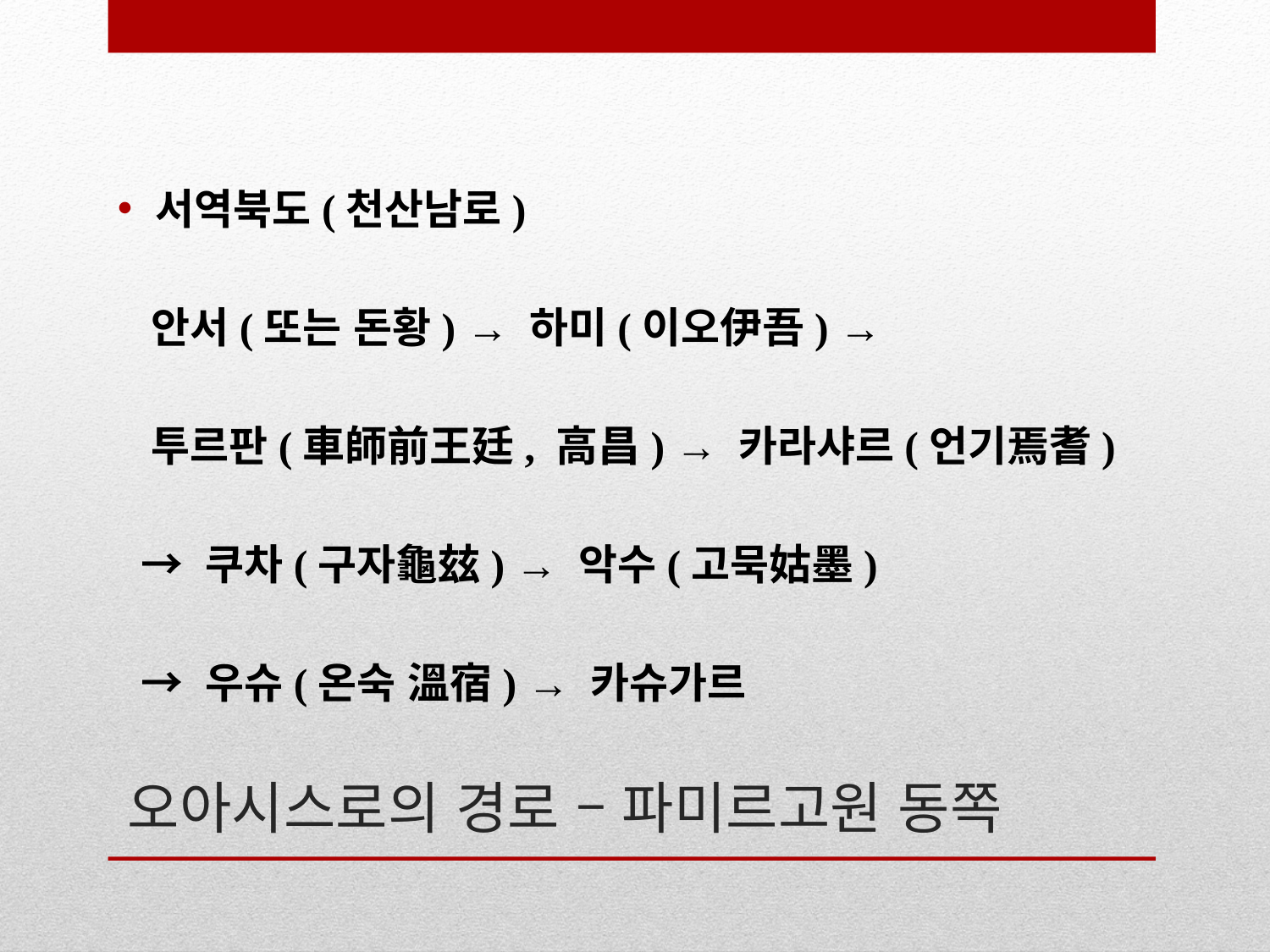

서역북도(천산남로)

  안서(또는 돈황) → 하미(이오伊吾) →

  투르판(車師前王廷, 高昌) → 카라샤르(언기焉耆)

  → 쿠차(구자龜玆) → 악수(고묵姑墨)

  → 우슈(온숙 溫宿) → 카슈가르

# 오아시스로의 경로 – 파미르고원 동쪽